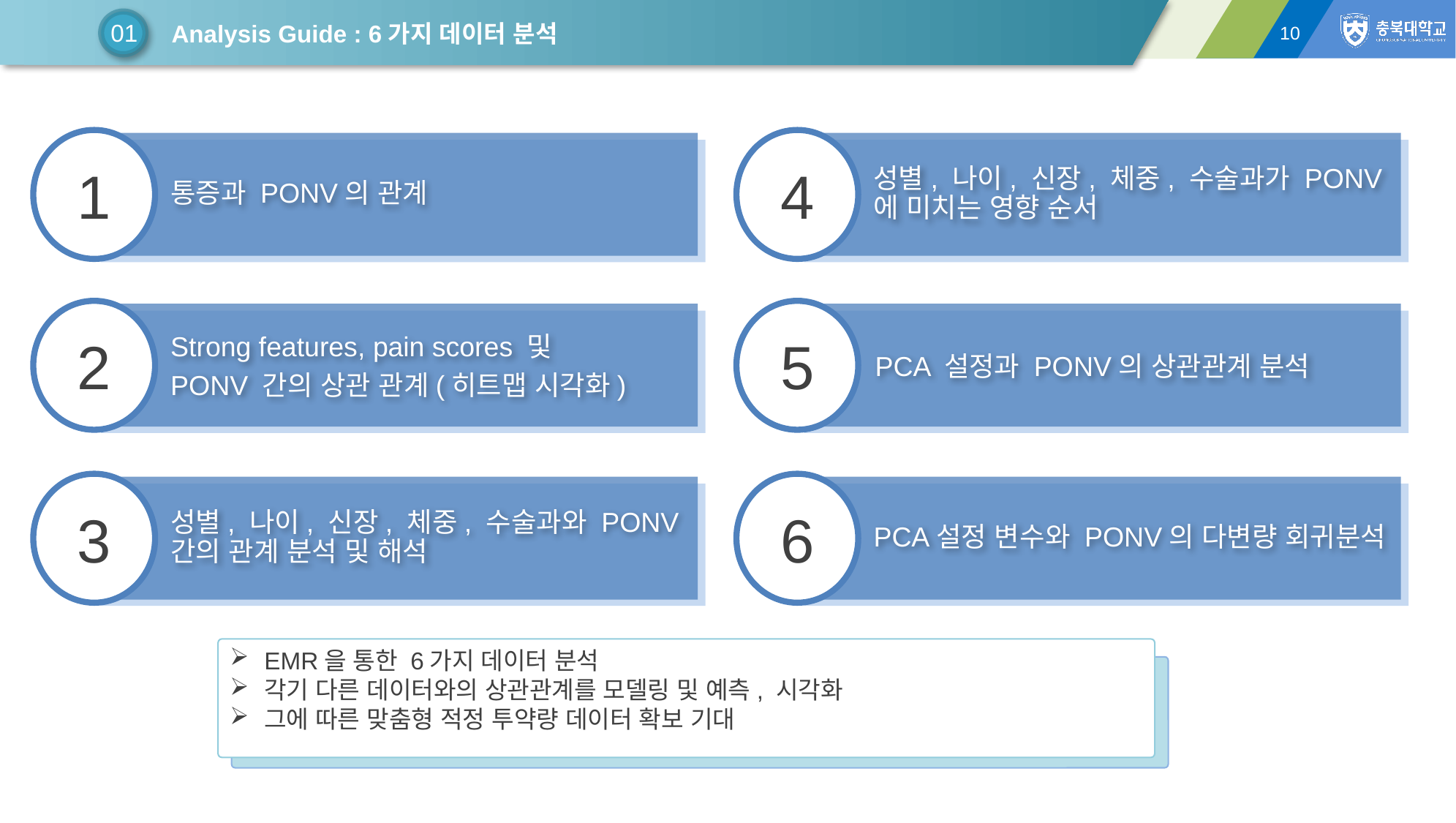

01
Analysis Guide : 6가지 데이터 분석
10
1

통증과 PONV의 관계

4

성별, 나이, 신장, 체중, 수술과가 PONV에 미치는 영향 순서

2

Strong features, pain scores 및
PONV 간의 상관 관계(히트맵 시각화)

5

PCA 설정과 PONV의 상관관계 분석

3

성별, 나이, 신장, 체중, 수술과와 PONV 간의 관계 분석 및 해석

6

PCA설정 변수와 PONV의 다변량 회귀분석

EMR을 통한 6가지 데이터 분석
각기 다른 데이터와의 상관관계를 모델링 및 예측, 시각화
그에 따른 맞춤형 적정 투약량 데이터 확보 기대